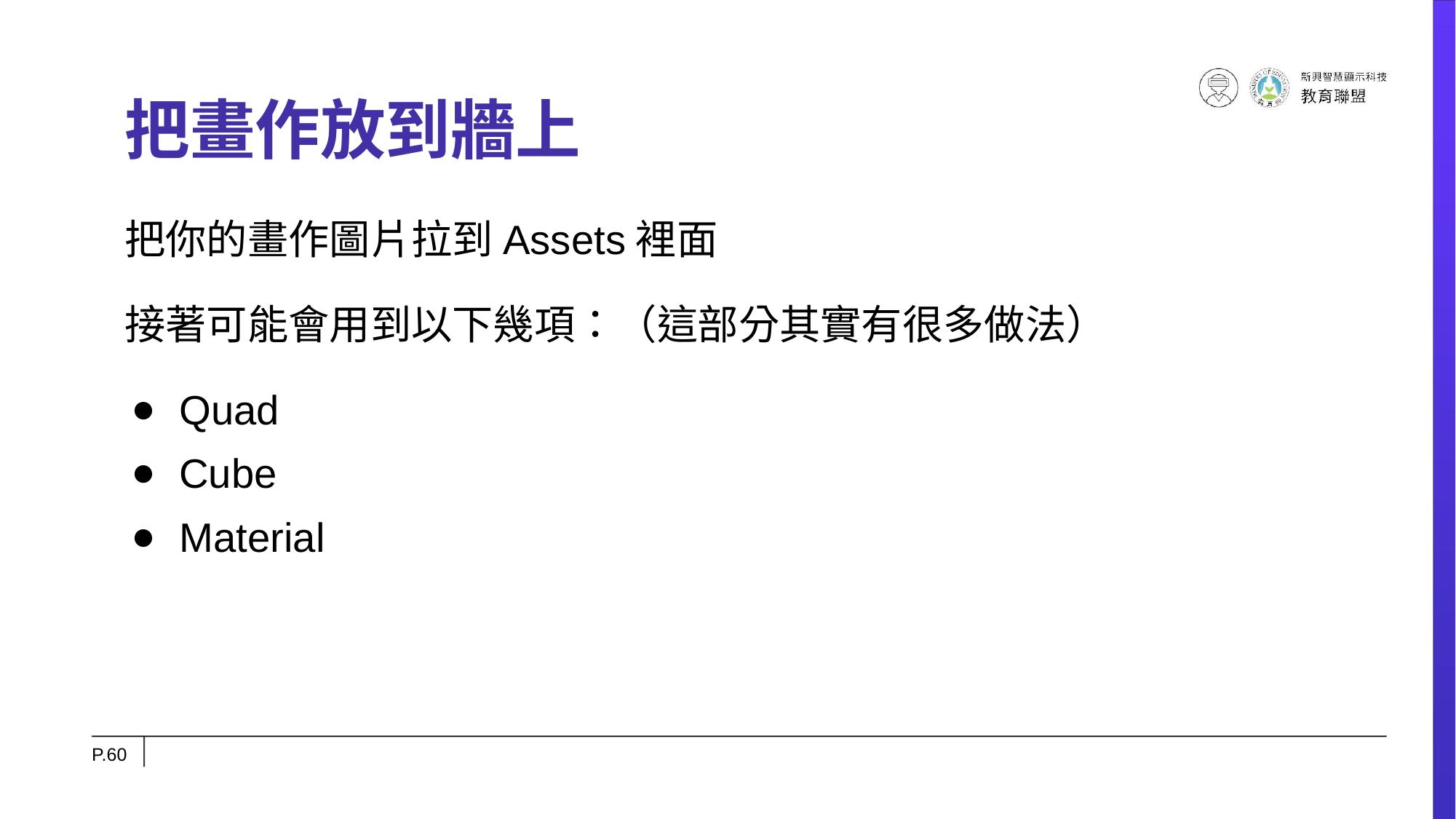

# 把畫作放到牆上
把你的畫作圖片拉到Assets裡面
接著可能會用到以下幾項：（這部分其實有很多做法）
Quad
Cube
Material
P.60